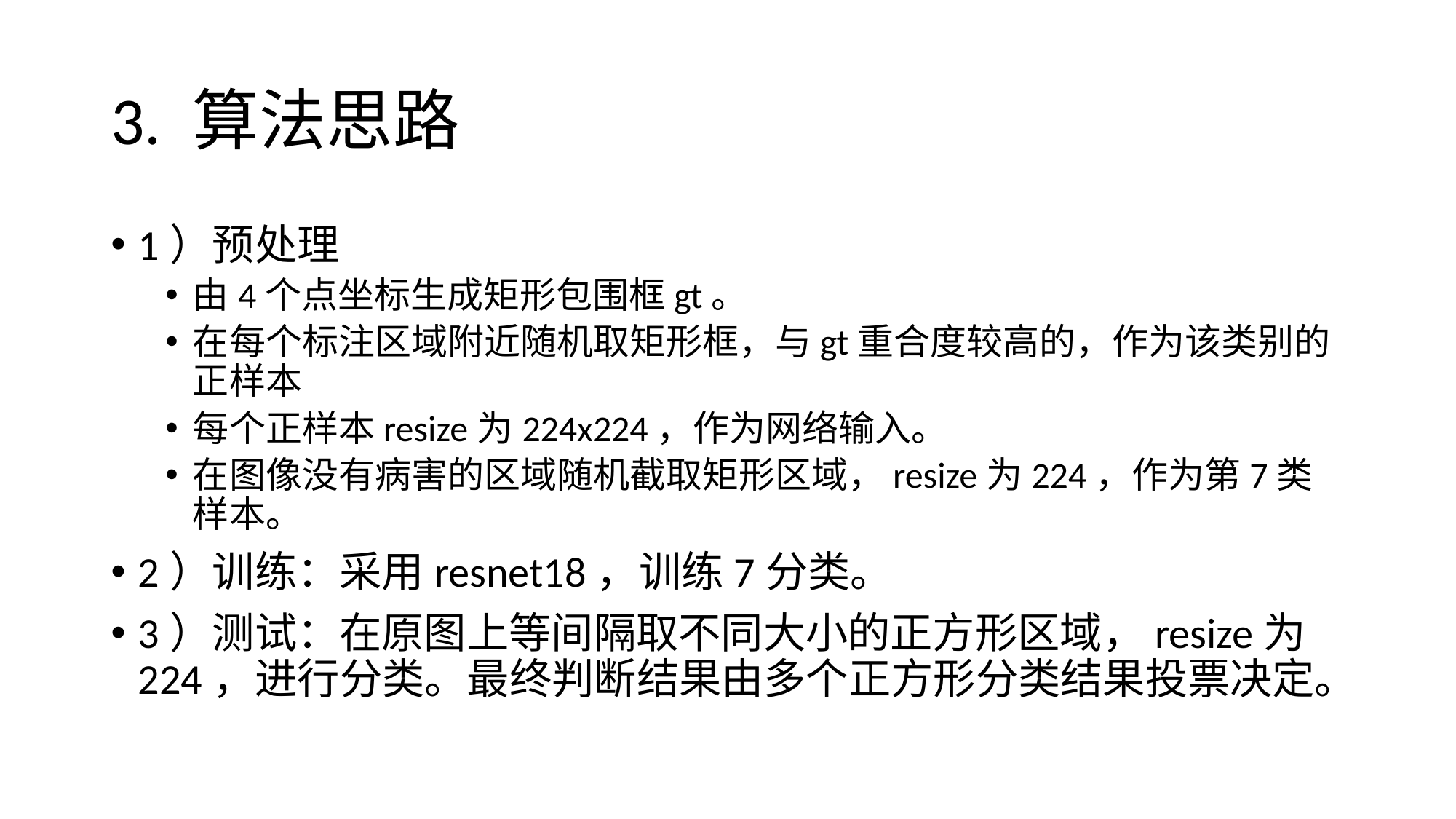

# 3. 算法思路
1）预处理
由4个点坐标生成矩形包围框gt。
在每个标注区域附近随机取矩形框，与gt重合度较高的，作为该类别的正样本
每个正样本resize为224x224，作为网络输入。
在图像没有病害的区域随机截取矩形区域，resize为224，作为第7类样本。
2）训练：采用resnet18，训练7分类。
3）测试：在原图上等间隔取不同大小的正方形区域，resize为224，进行分类。最终判断结果由多个正方形分类结果投票决定。